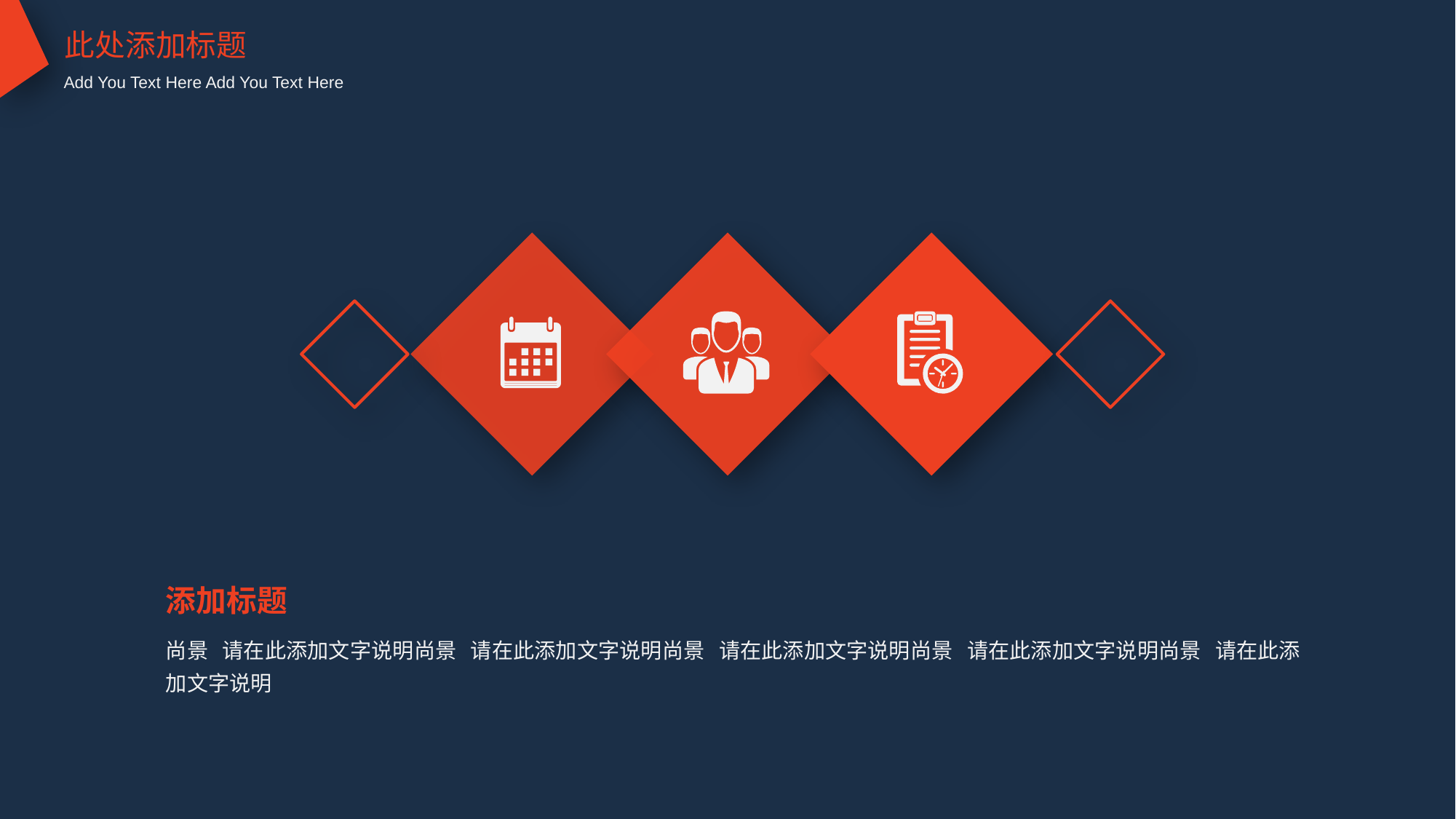

此处添加标题
Add You Text Here Add You Text Here

添加标题
尚景   请在此添加文字说明尚景   请在此添加文字说明尚景   请在此添加文字说明尚景   请在此添加文字说明尚景   请在此添加文字说明